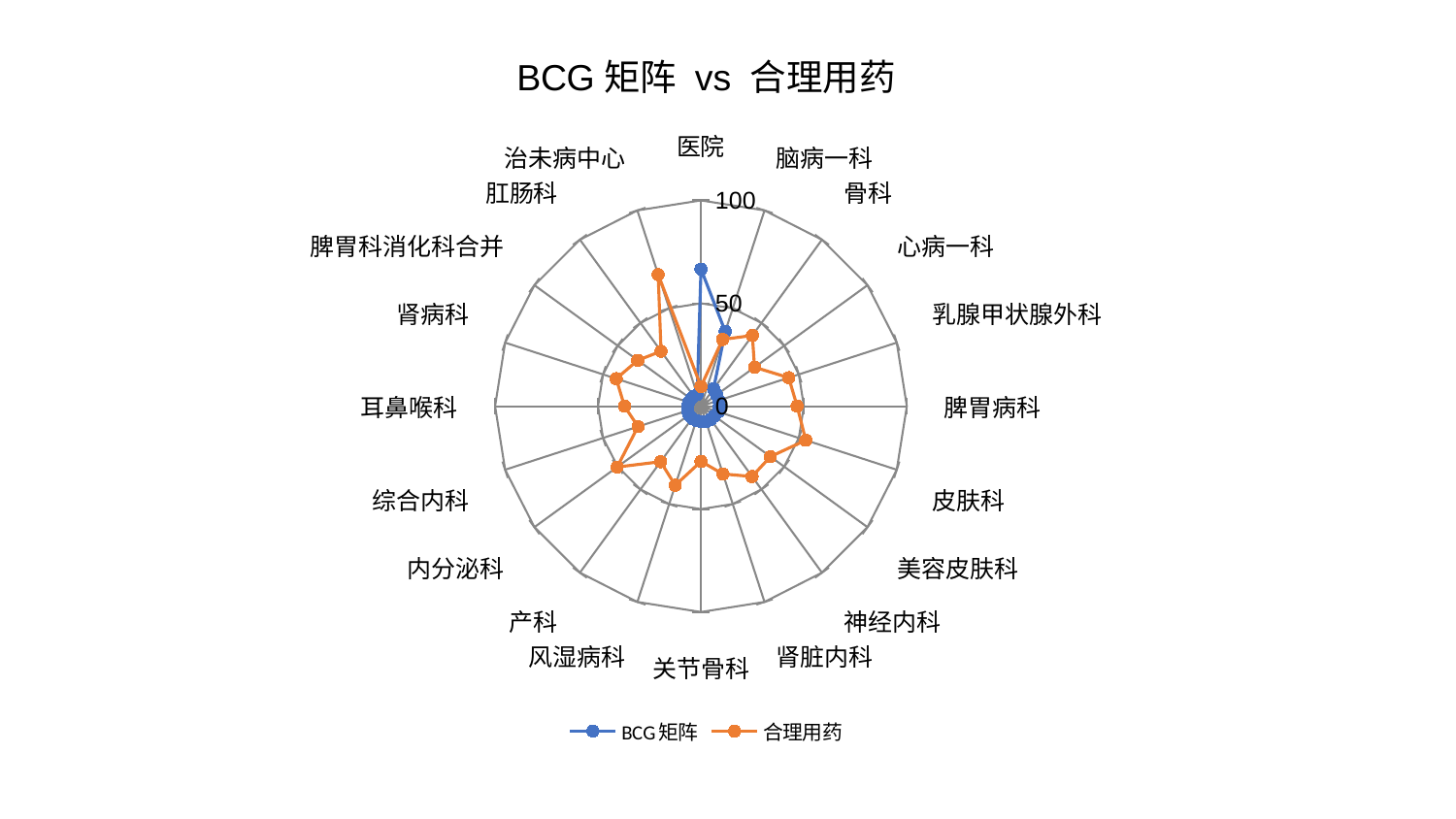

### Chart: BCG矩阵 vs 合理用药

| Category | BCG矩阵 | 合理用药 |
|---|---|---|
| 医院 | 66.61257989874575 | 9.557158215142858 |
| 脑病一科 | 38.20009647015565 | 34.111208279295944 |
| 骨科 | 10.460723562338933 | 42.494110058765784 |
| 心病一科 | 9.406606565347372 | 32.20837227454996 |
| 乳腺甲状腺外科 | 9.09492761187886 | 44.851594652323215 |
| 脾胃病科 | 8.956167048761255 | 46.715263860639446 |
| 皮肤科 | 8.919893534511536 | 53.5583514385328 |
| 美容皮肤科 | 8.030998235941613 | 41.7200004357147 |
| 神经内科 | 8.016528484581562 | 42.255527274362386 |
| 肾脏内科 | 7.9447947048677126 | 34.63923604356442 |
| 关节骨科 | 7.466666105202389 | 26.844606990516883 |
| 风湿病科 | 7.348445179192039 | 40.41376409107068 |
| 产科 | 7.3337742452812575 | 33.349320912296335 |
| 内分泌科 | 7.172365448105838 | 50.34291267475928 |
| 综合内科 | 6.821266582728103 | 32.152518510946905 |
| 耳鼻喉科 | 6.396373080196291 | 37.15732683429178 |
| 肾病科 | 6.312901178242534 | 43.2791146558656 |
| 脾胃科消化科合并 | 5.981323060334289 | 37.947235250004994 |
| 肛肠科 | 5.97191012230853 | 32.982926765914776 |
| 治未病中心 | 5.954485720245749 | 67.25606919194564 |
109